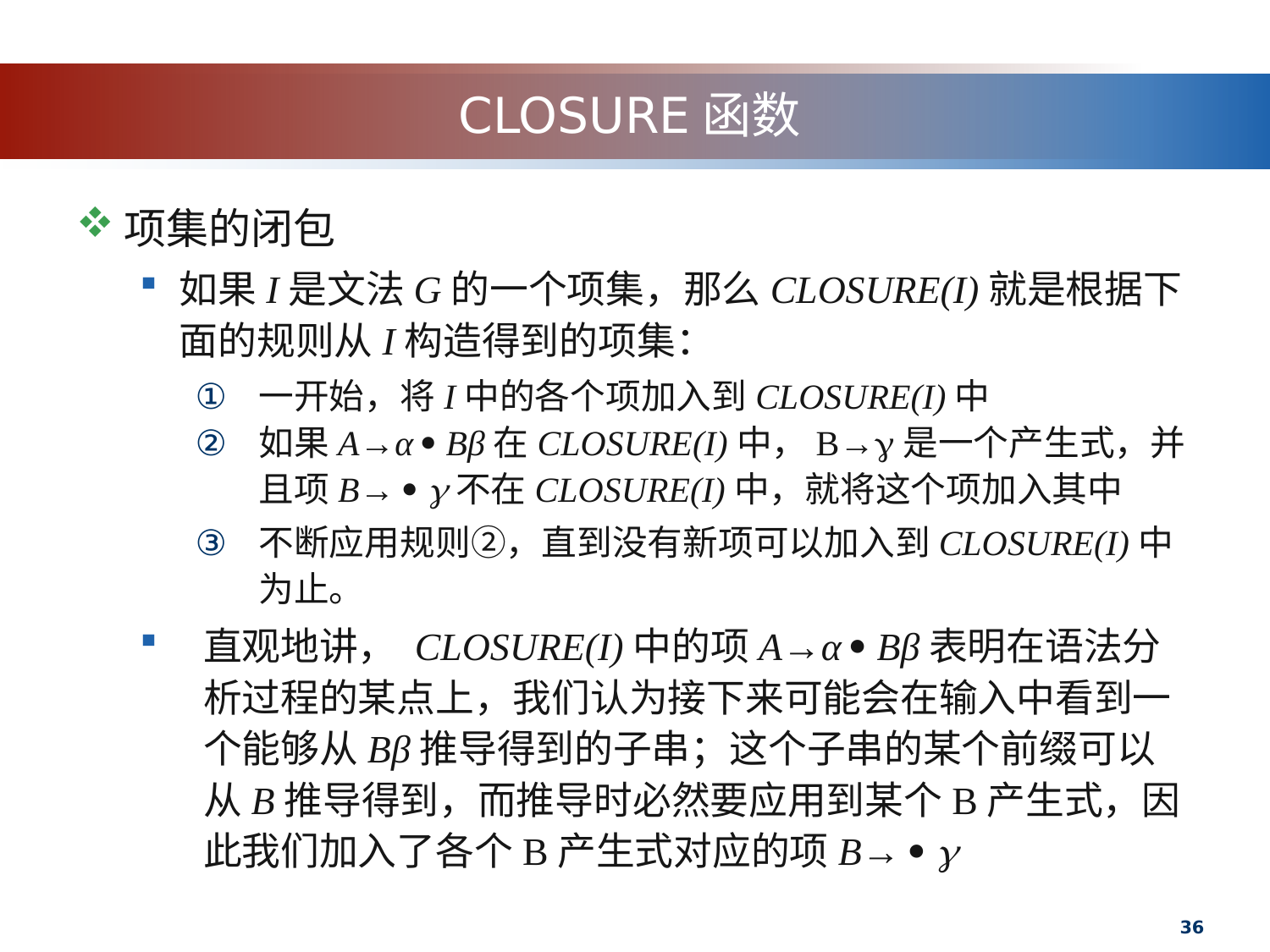

# CLOSURE函数
项集的闭包
如果I是文法G的一个项集，那么CLOSURE(I)就是根据下面的规则从I构造得到的项集：
一开始，将I中的各个项加入到CLOSURE(I)中
如果A→α • Bβ在CLOSURE(I)中，B→γ是一个产生式，并且项B→ • γ不在CLOSURE(I)中，就将这个项加入其中
不断应用规则②，直到没有新项可以加入到CLOSURE(I)中为止。
直观地讲， CLOSURE(I)中的项A→α • Bβ表明在语法分析过程的某点上，我们认为接下来可能会在输入中看到一个能够从Bβ推导得到的子串；这个子串的某个前缀可以从B推导得到，而推导时必然要应用到某个B产生式，因此我们加入了各个B产生式对应的项B→ • γ
36